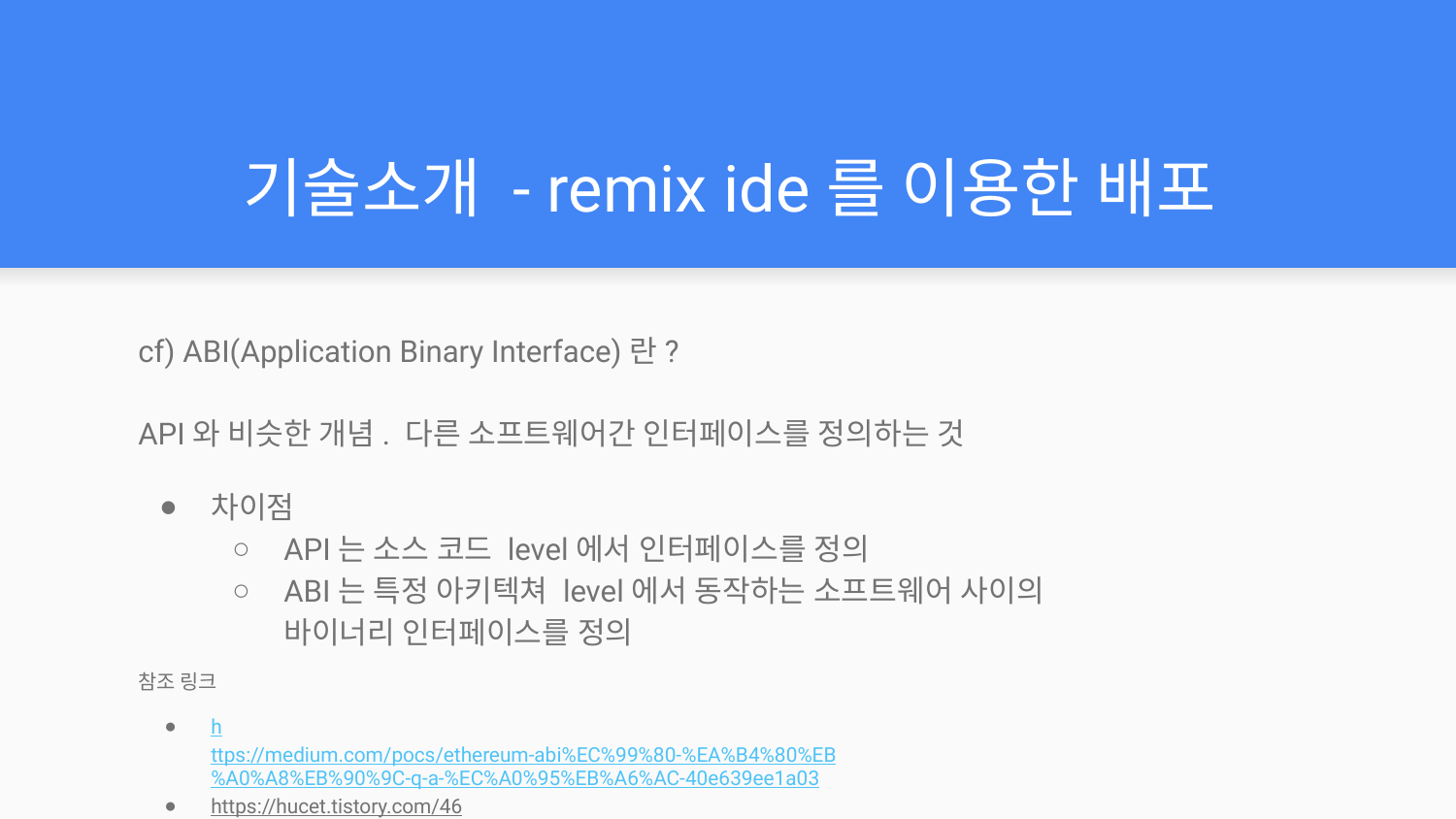

# 기술소개 - remix ide를 이용한 배포
cf) ABI(Application Binary Interface)란?
API와 비슷한 개념. 다른 소프트웨어간 인터페이스를 정의하는 것
차이점
API는 소스 코드 level에서 인터페이스를 정의
ABI는 특정 아키텍쳐 level에서 동작하는 소프트웨어 사이의 바이너리 인터페이스를 정의

참조 링크

https://medium.com/pocs/ethereum-abi%EC%99%80-%EA%B4%80%EB%A0%A8%EB%90%9C-q-a-%EC%A0%95%EB%A6%AC-40e639ee1a03
https://hucet.tistory.com/46